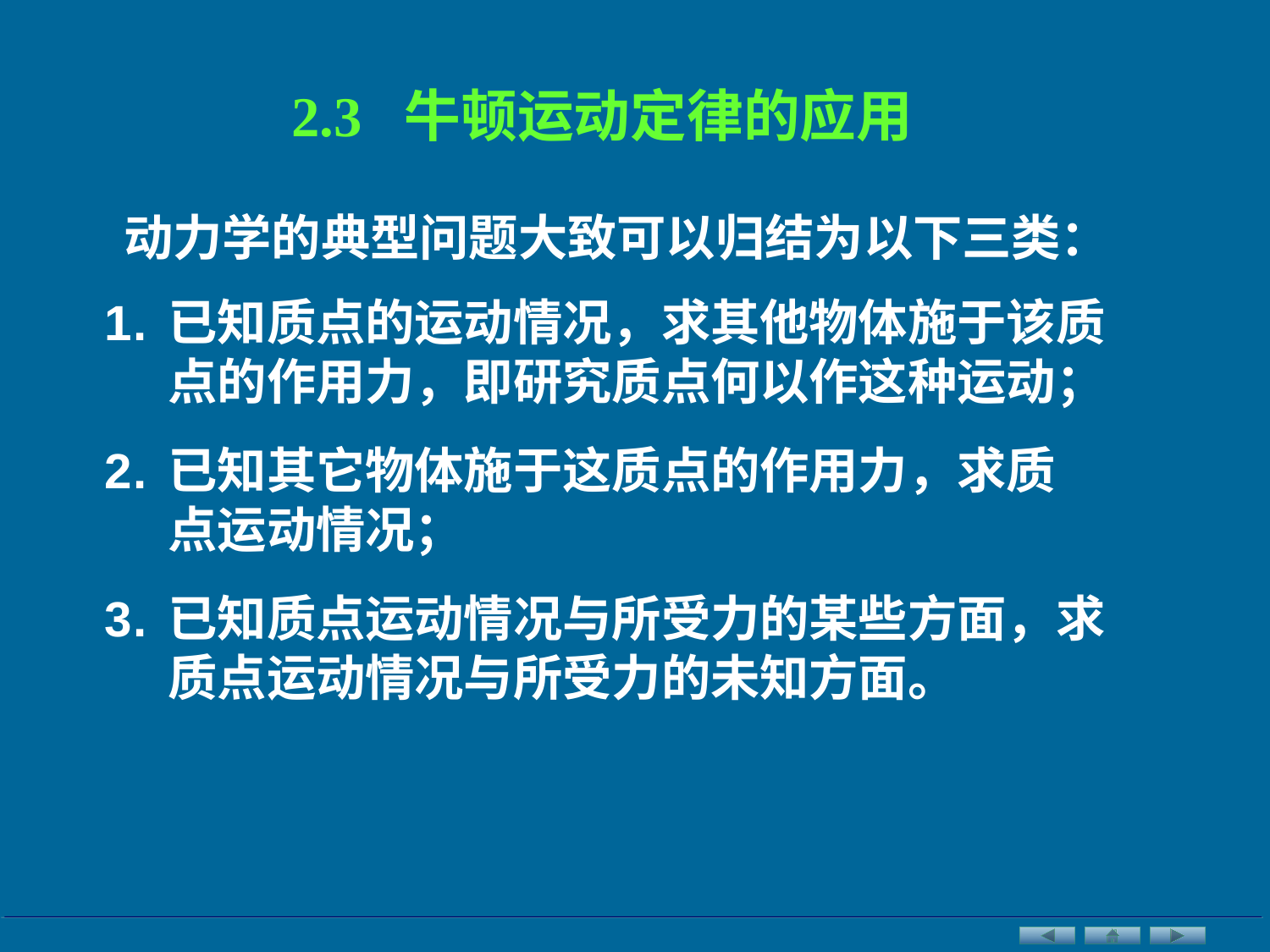

2.3  牛顿运动定律的应用
动力学的典型问题大致可以归结为以下三类：
已知质点的运动情况，求其他物体施于该质点的作用力，即研究质点何以作这种运动；
已知其它物体施于这质点的作用力，求质点运动情况；
已知质点运动情况与所受力的某些方面，求质点运动情况与所受力的未知方面。